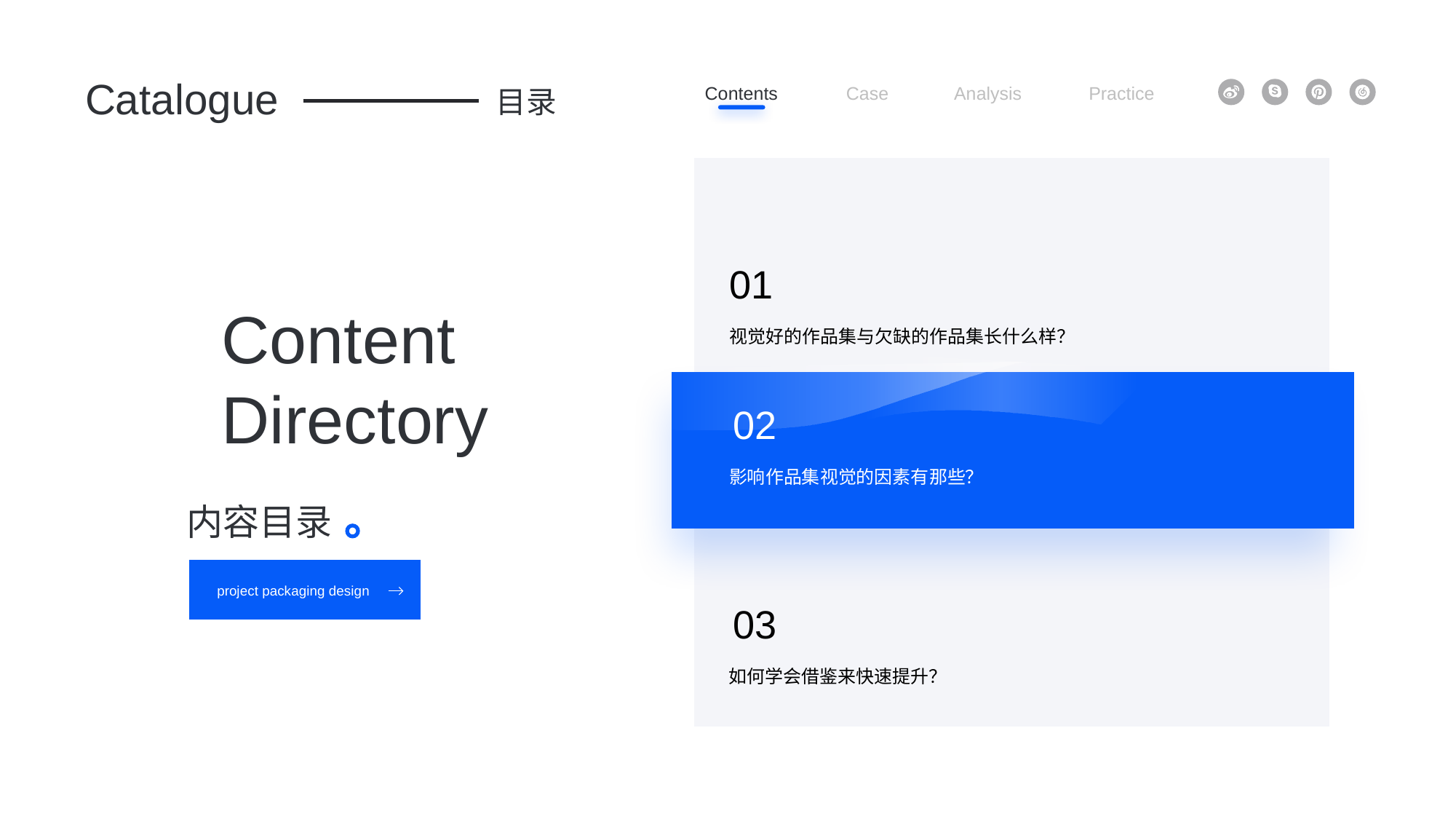

Catalogue
Contents
Case
Analysis
Practice
目录

01
Content
Directory
视觉好的作品集与欠缺的作品集长什么样？

02
GRID
影响作品集视觉的因素有那些？
内容目录

project packaging design

03
如何学会借鉴来快速提升？